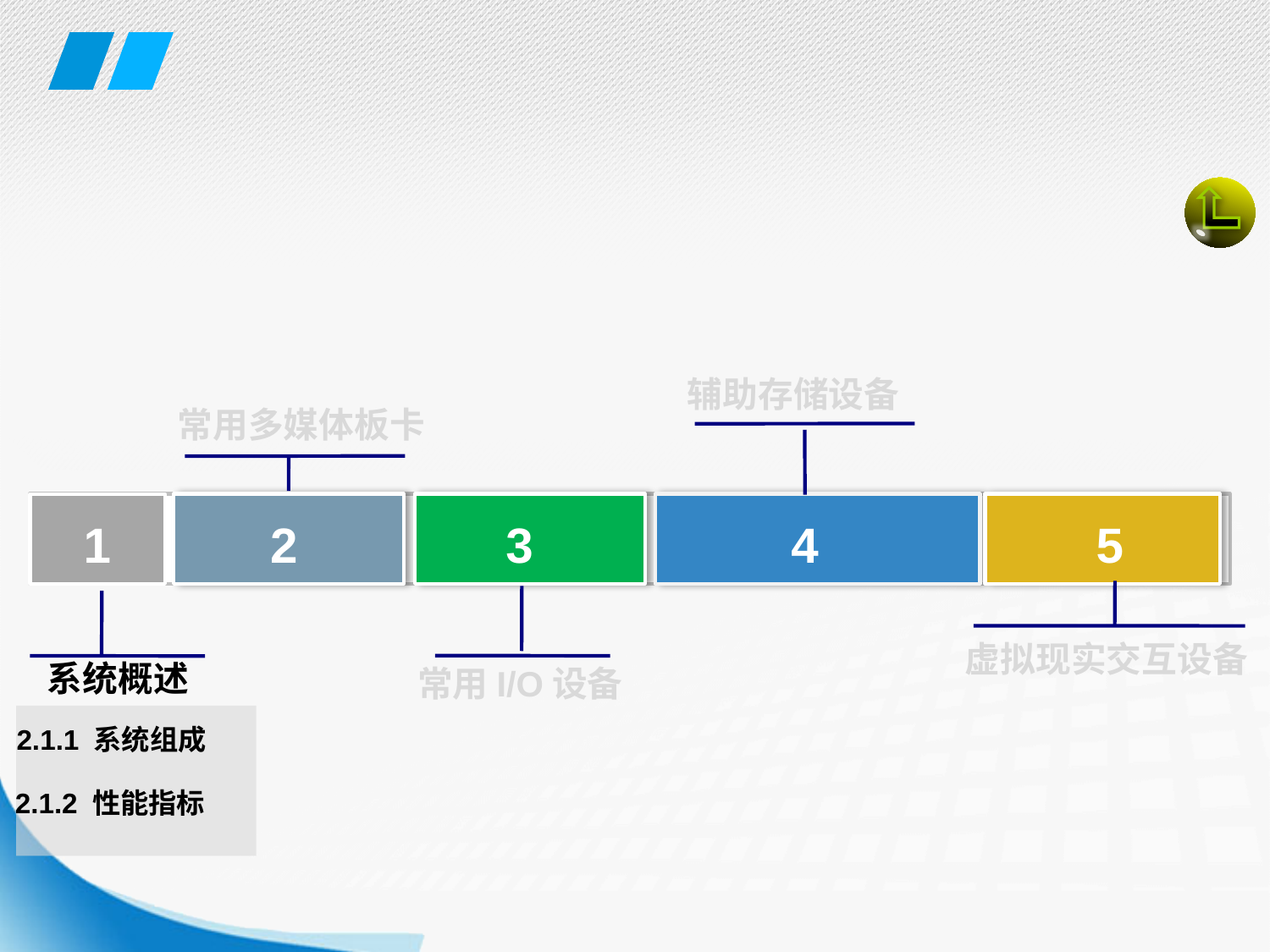

辅助存储设备
常用多媒体板卡

1
2
3
4
5

虚拟现实交互设备
系统概述

常用I/O设备

2.1.1 系统组成
2.1.2 性能指标